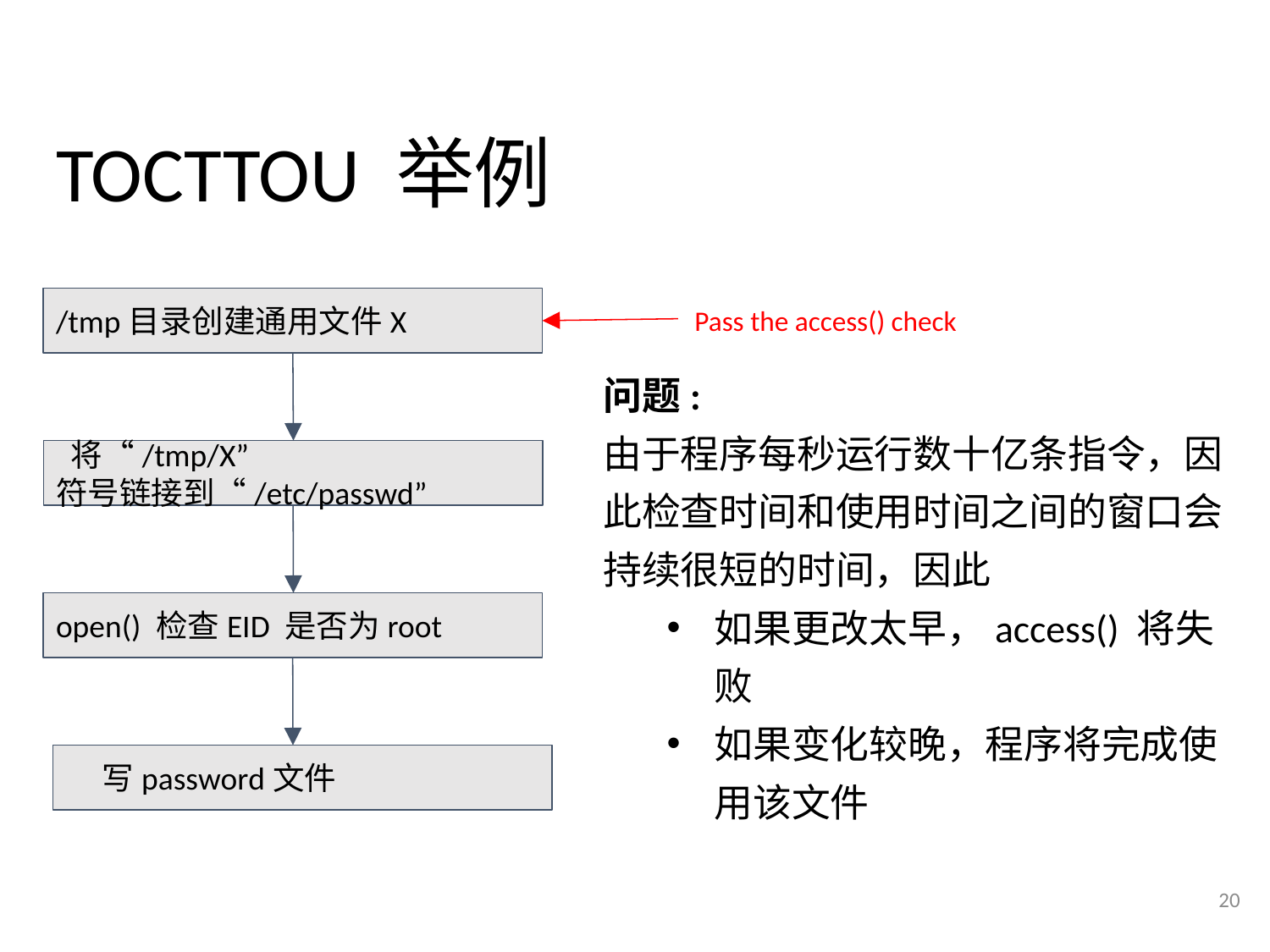

TOCTTOU 举例
/tmp目录创建通用文件X
Pass the access() check
问题:
由于程序每秒运行数十亿条指令，因此检查时间和使用时间之间的窗口会持续很短的时间，因此
如果更改太早，access() 将失败
如果变化较晚，程序将完成使用该文件

 将“/tmp/X” 符号链接到“/etc/passwd”
open() 检查EID 是否为root
    写password文件
20